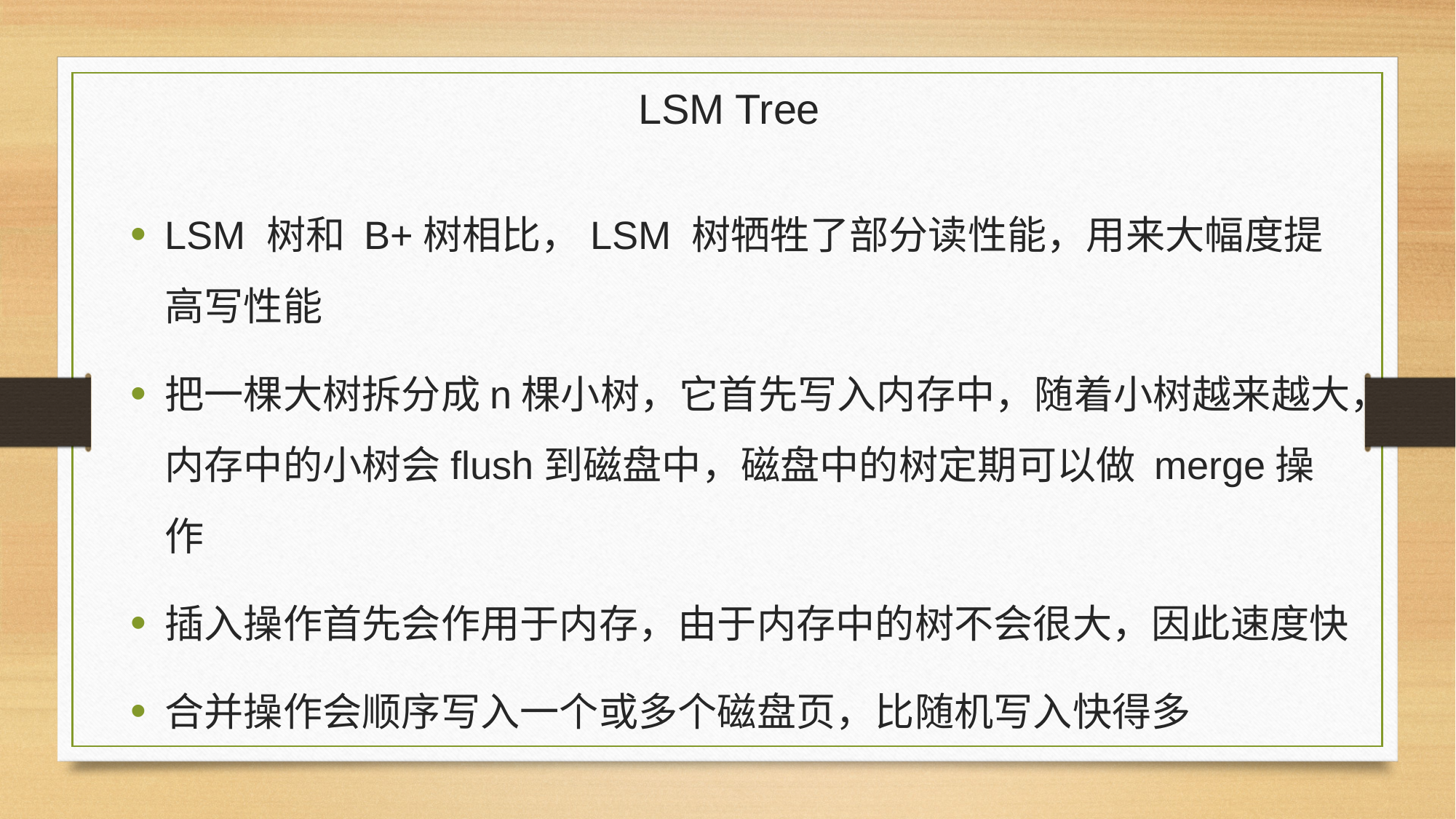

# LSM Tree
LSM 树和 B+树相比，LSM 树牺牲了部分读性能，用来大幅度提高写性能
把一棵大树拆分成n棵小树，它首先写入内存中，随着小树越来越大，内存中的小树会flush到磁盘中，磁盘中的树定期可以做 merge操作
插入操作首先会作用于内存，由于内存中的树不会很大，因此速度快
合并操作会顺序写入一个或多个磁盘页，比随机写入快得多